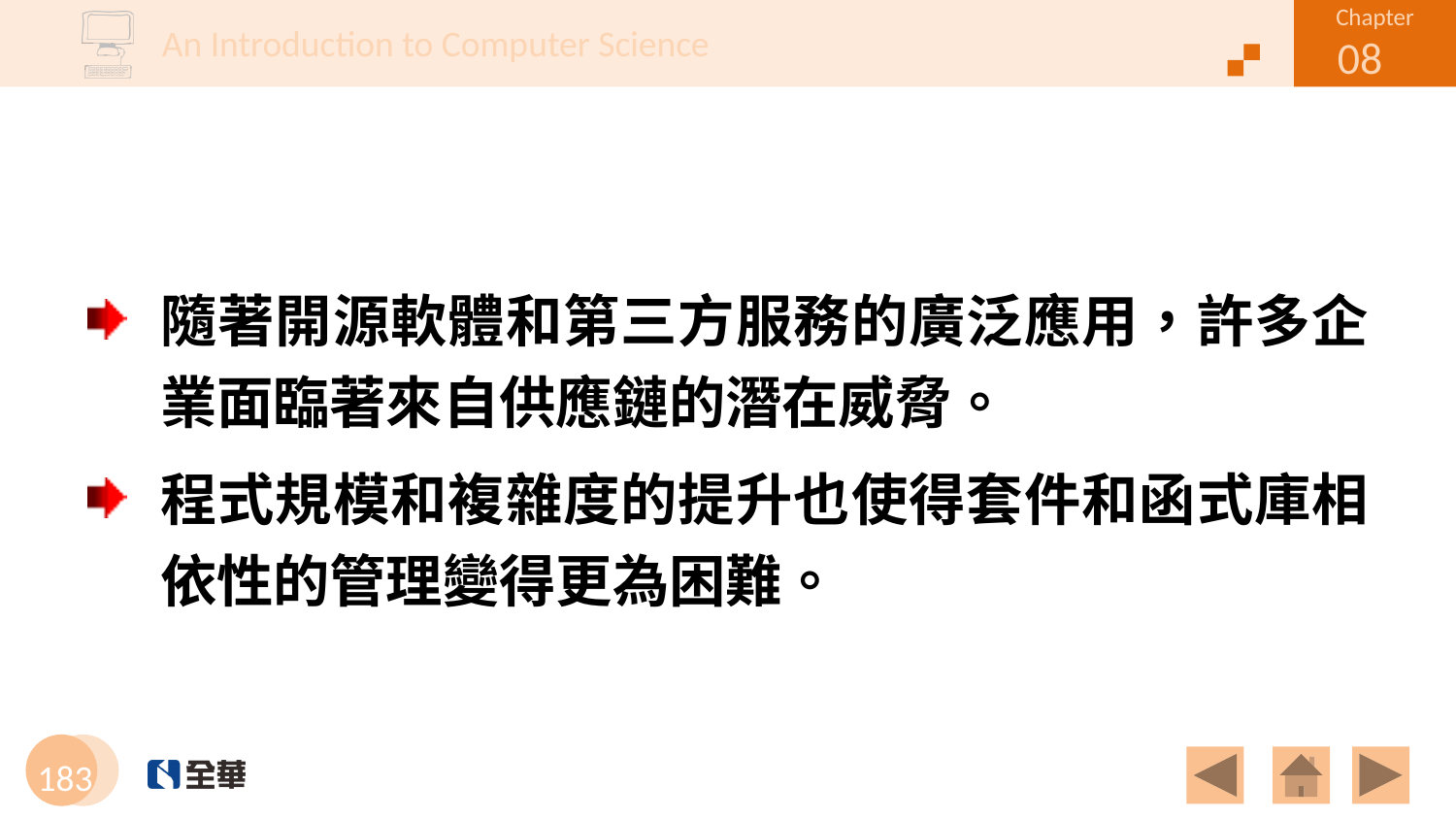

#
隨著開源軟體和第三方服務的廣泛應用，許多企業面臨著來自供應鏈的潛在威脅。
程式規模和複雜度的提升也使得套件和函式庫相依性的管理變得更為困難。